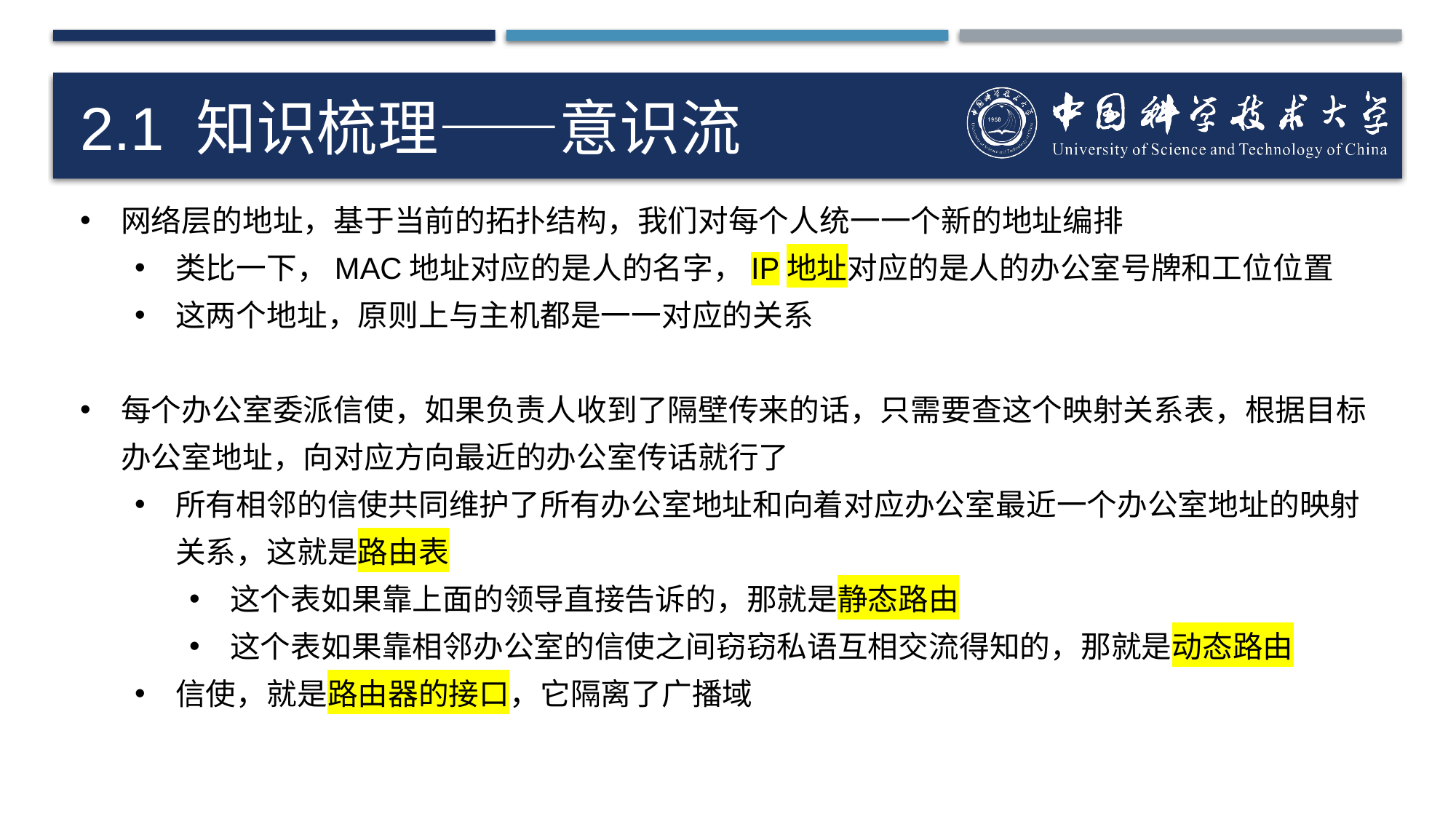

# 2.1 知识梳理——意识流
网络层的地址，基于当前的拓扑结构，我们对每个人统一一个新的地址编排
类比一下，MAC地址对应的是人的名字，IP地址对应的是人的办公室号牌和工位位置
这两个地址，原则上与主机都是一一对应的关系

每个办公室委派信使，如果负责人收到了隔壁传来的话，只需要查这个映射关系表，根据目标办公室地址，向对应方向最近的办公室传话就行了
所有相邻的信使共同维护了所有办公室地址和向着对应办公室最近一个办公室地址的映射关系，这就是路由表
这个表如果靠上面的领导直接告诉的，那就是静态路由
这个表如果靠相邻办公室的信使之间窃窃私语互相交流得知的，那就是动态路由
信使，就是路由器的接口，它隔离了广播域